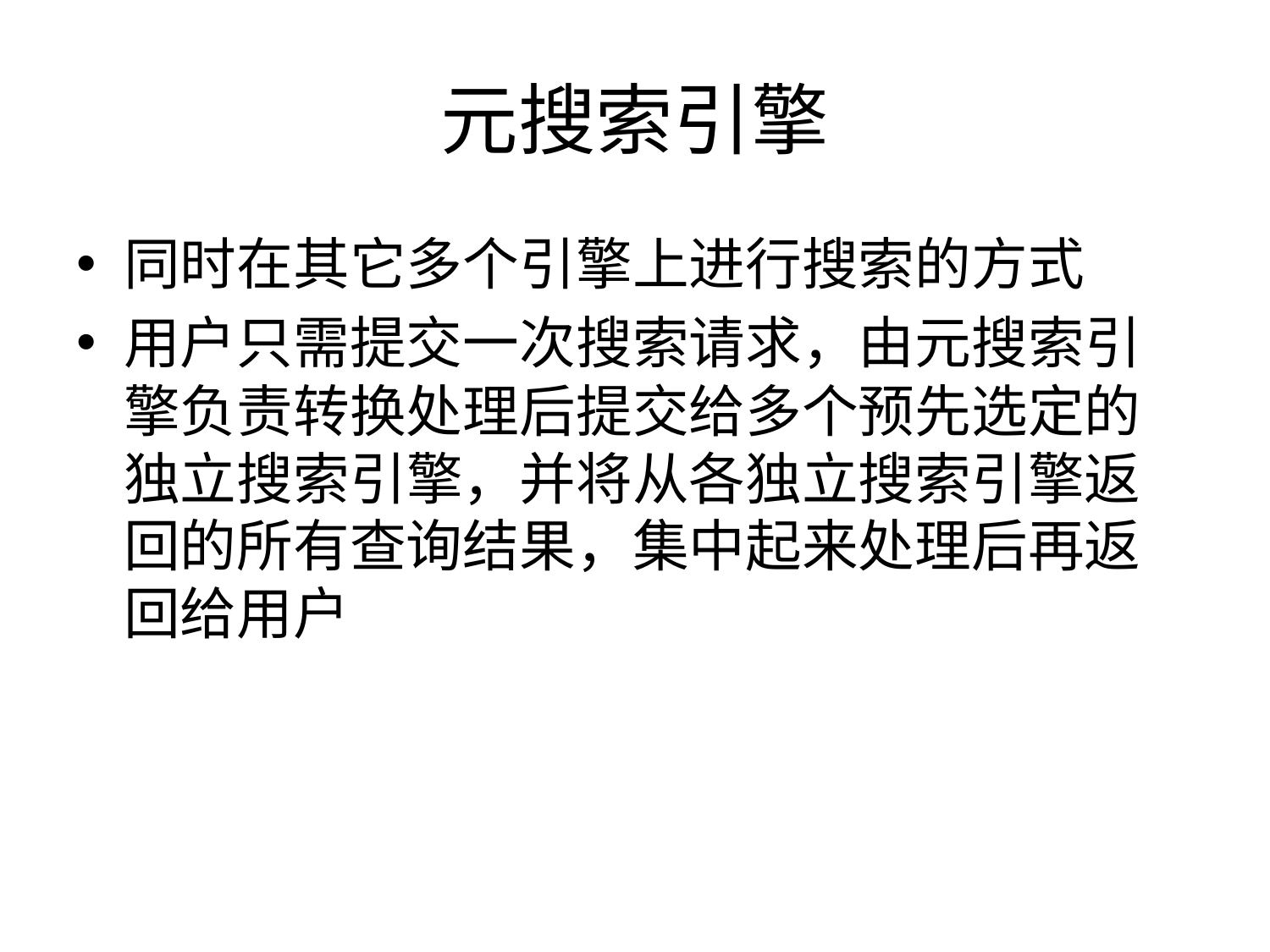

# 元搜索引擎
同时在其它多个引擎上进行搜索的方式
用户只需提交一次搜索请求，由元搜索引擎负责转换处理后提交给多个预先选定的独立搜索引擎，并将从各独立搜索引擎返回的所有查询结果，集中起来处理后再返回给用户